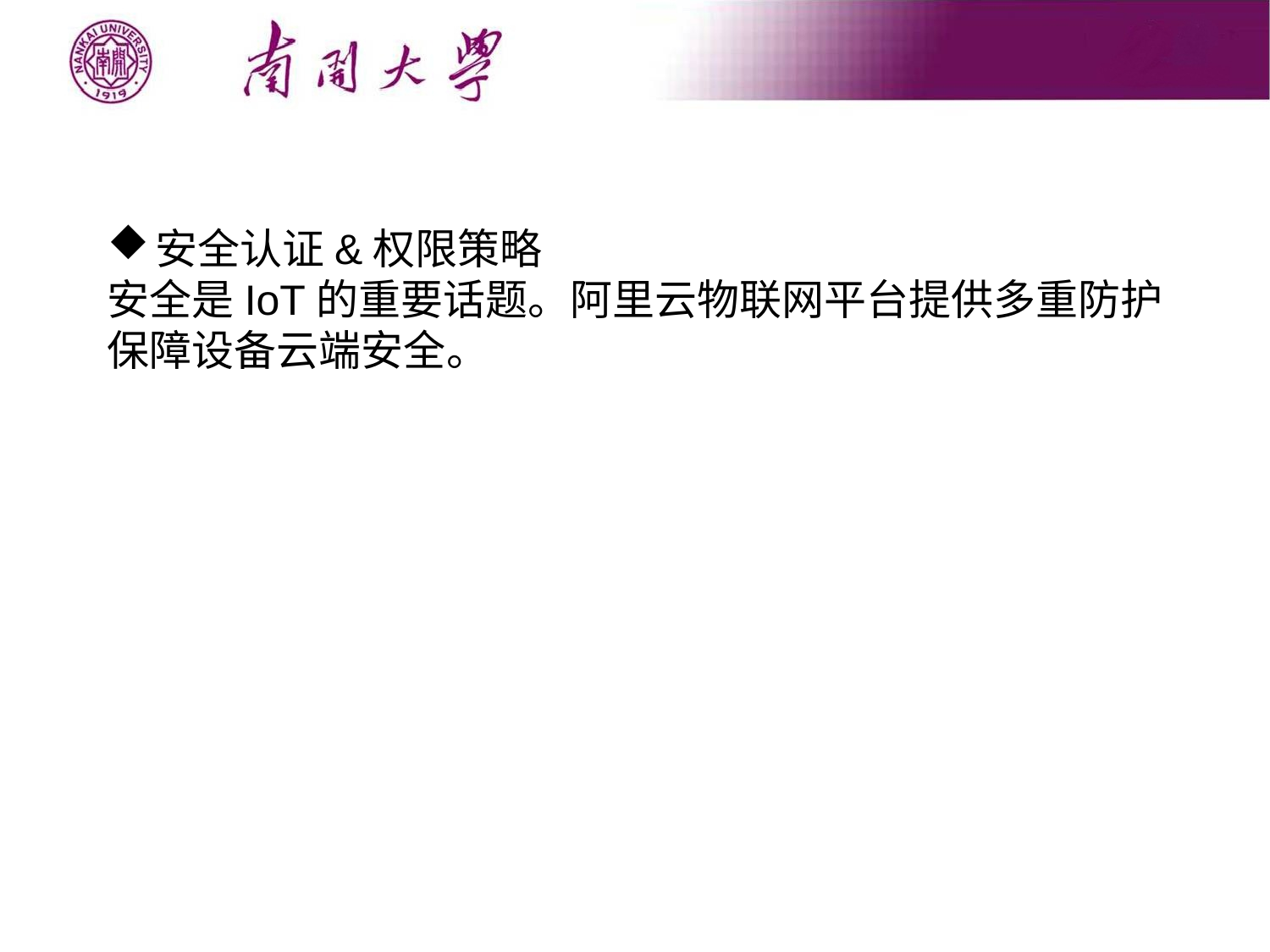

安全认证&权限策略
安全是IoT的重要话题。阿里云物联网平台提供多重防护保障设备云端安全。